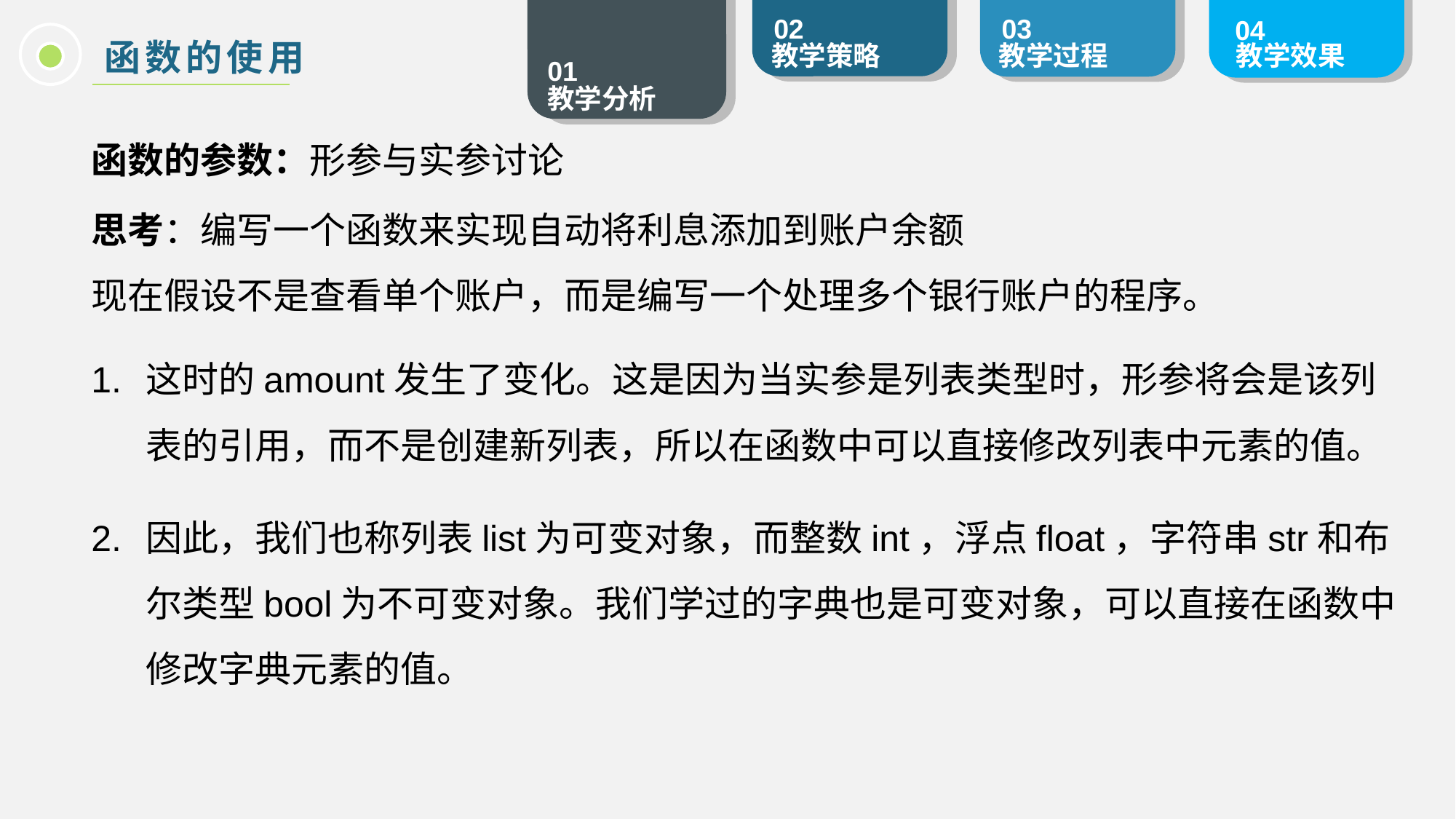

函数的使用
函数的参数：形参与实参讨论
思考：编写一个函数来实现自动将利息添加到账户余额
现在假设不是查看单个账户，而是编写一个处理多个银行账户的程序。
这时的amount发生了变化。这是因为当实参是列表类型时，形参将会是该列表的引用，而不是创建新列表，所以在函数中可以直接修改列表中元素的值。
因此，我们也称列表list为可变对象，而整数int，浮点float，字符串str和布尔类型bool为不可变对象。我们学过的字典也是可变对象，可以直接在函数中修改字典元素的值。